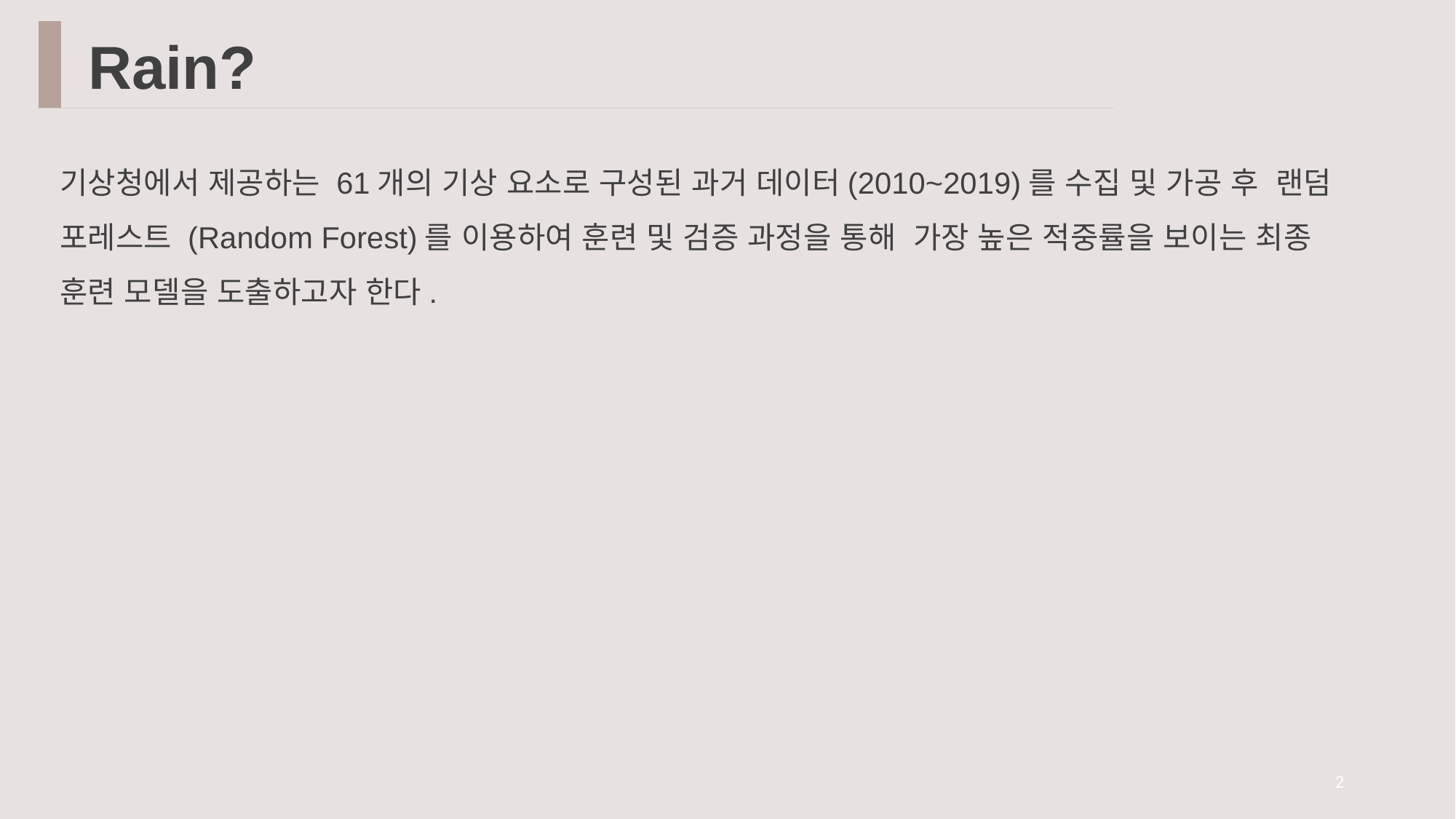

Rain?
기상청에서 제공하는 61개의 기상 요소로 구성된 과거 데이터(2010~2019)를 수집 및 가공 후  랜덤 포레스트 (Random Forest)를 이용하여 훈련 및 검증 과정을 통해  가장 높은 적중률을 보이는 최종 훈련 모델을 도출하고자 한다.

2